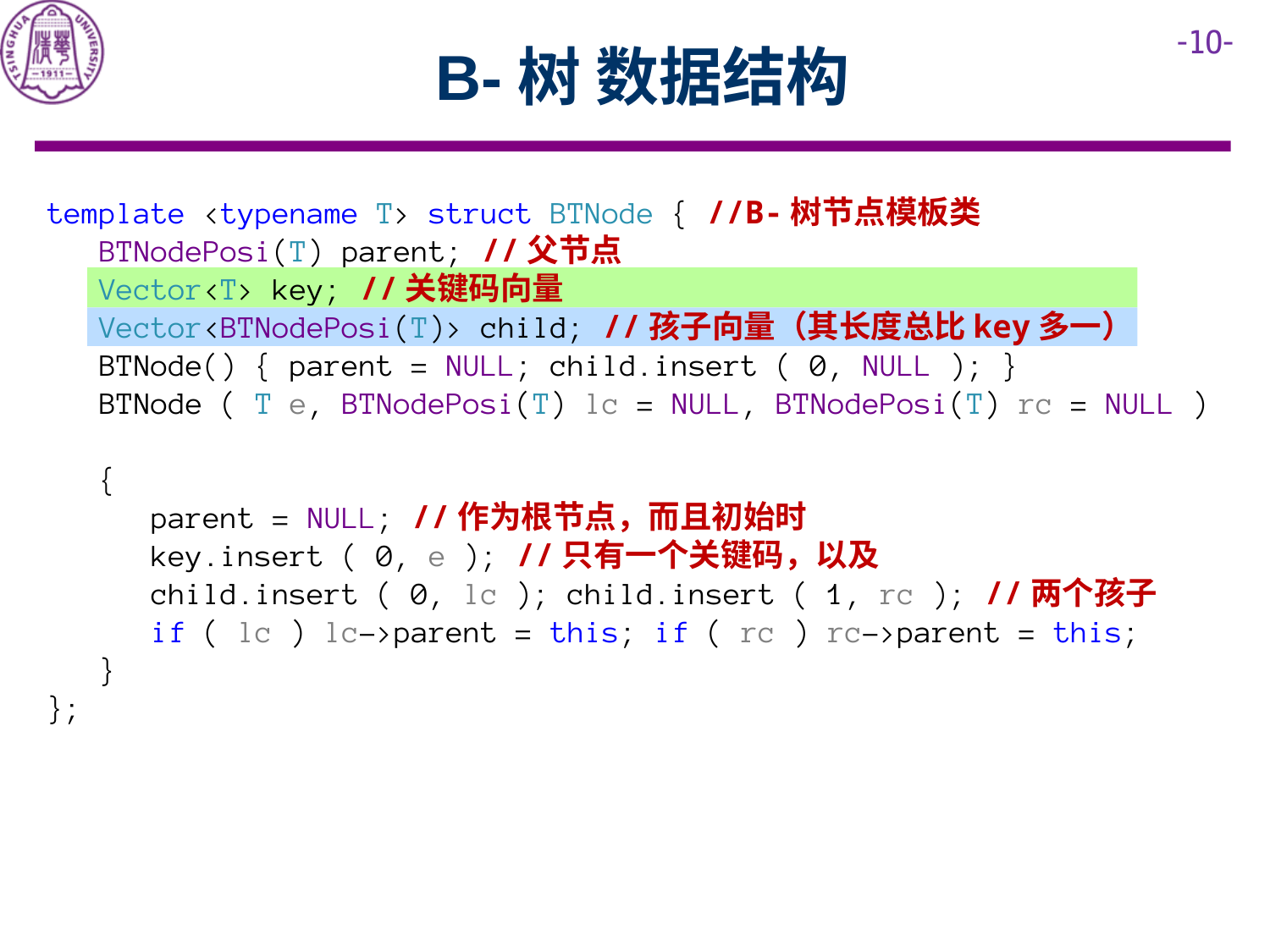

# B-树 数据结构
template <typename T> struct BTNode { //B-树节点模板类
   BTNodePosi(T) parent; //父节点
   Vector<T> key; //关键码向量
   Vector<BTNodePosi(T)> child; //孩子向量（其长度总比key多一）
   BTNode() { parent = NULL; child.insert ( 0, NULL ); }
   BTNode ( T e, BTNodePosi(T) lc = NULL, BTNodePosi(T) rc = NULL )
   {
      parent = NULL; //作为根节点，而且初始时
      key.insert ( 0, e ); //只有一个关键码，以及
      child.insert ( 0, lc ); child.insert ( 1, rc ); //两个孩子
      if ( lc ) lc->parent = this; if ( rc ) rc->parent = this;
   }
};